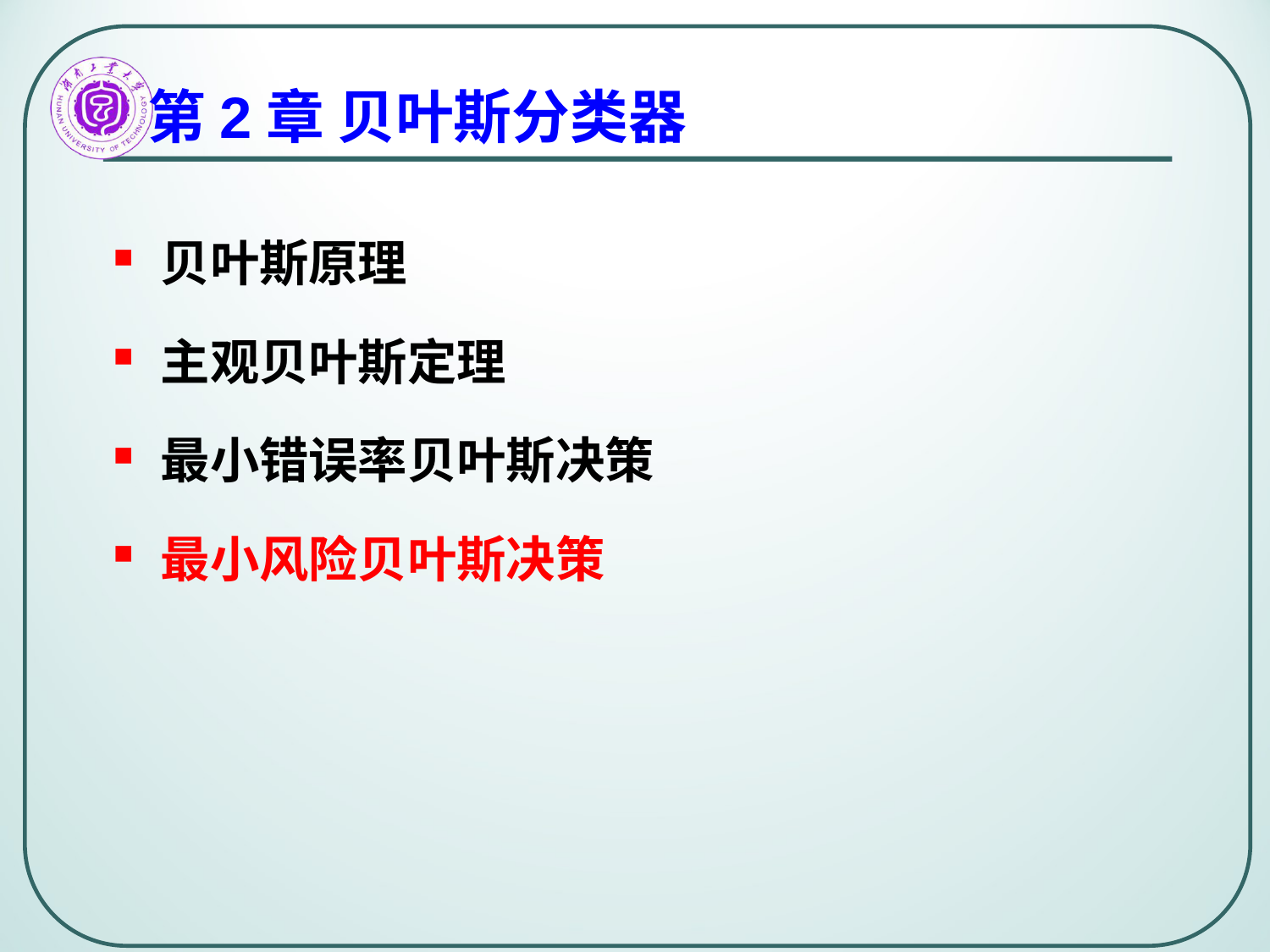

# 第2章 贝叶斯分类器
贝叶斯原理
主观贝叶斯定理
最小错误率贝叶斯决策
最小风险贝叶斯决策